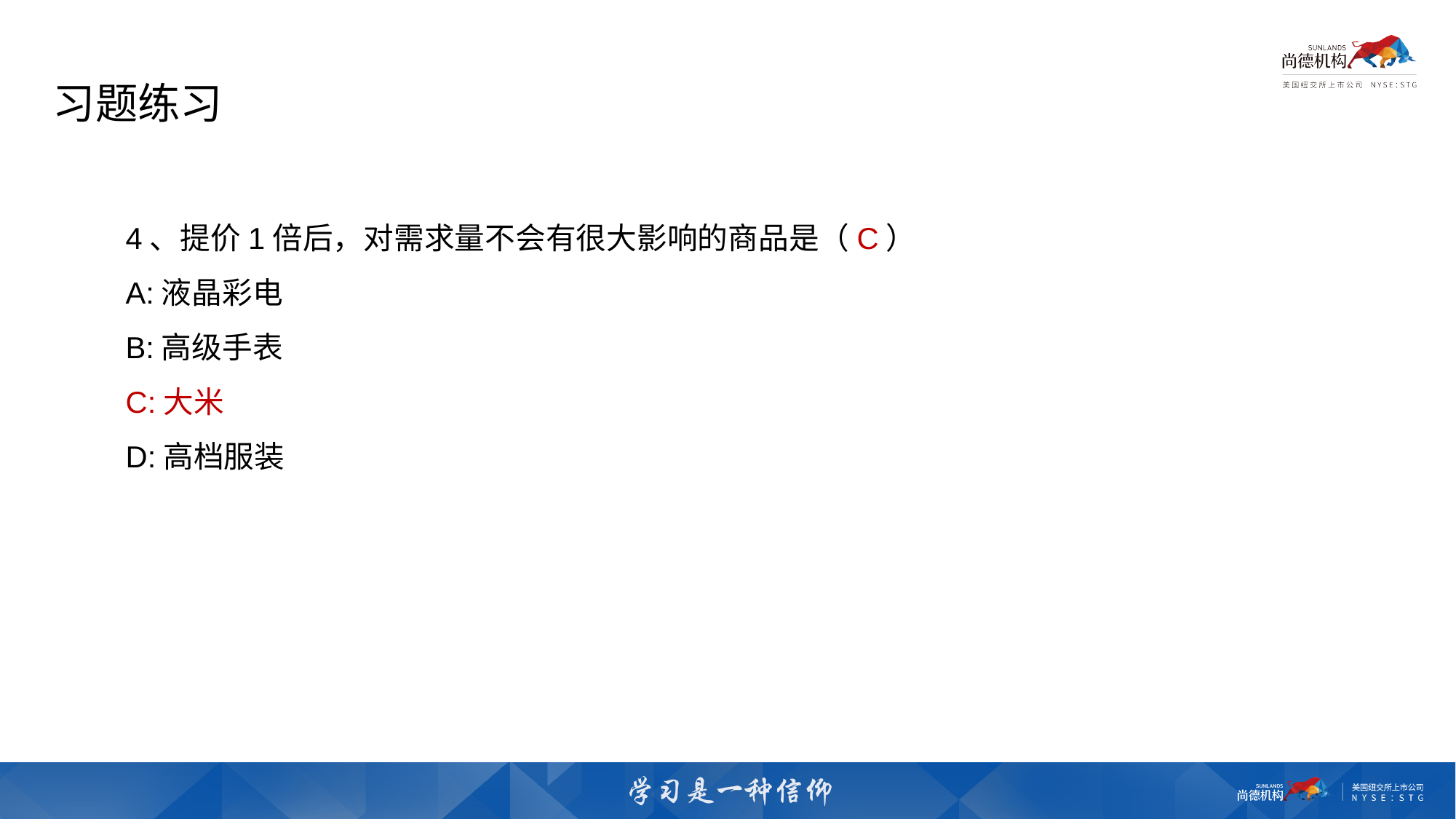

习题练习
4、提价1倍后，对需求量不会有很大影响的商品是（C）
A:液晶彩电
B:高级手表
C:大米
D:高档服装